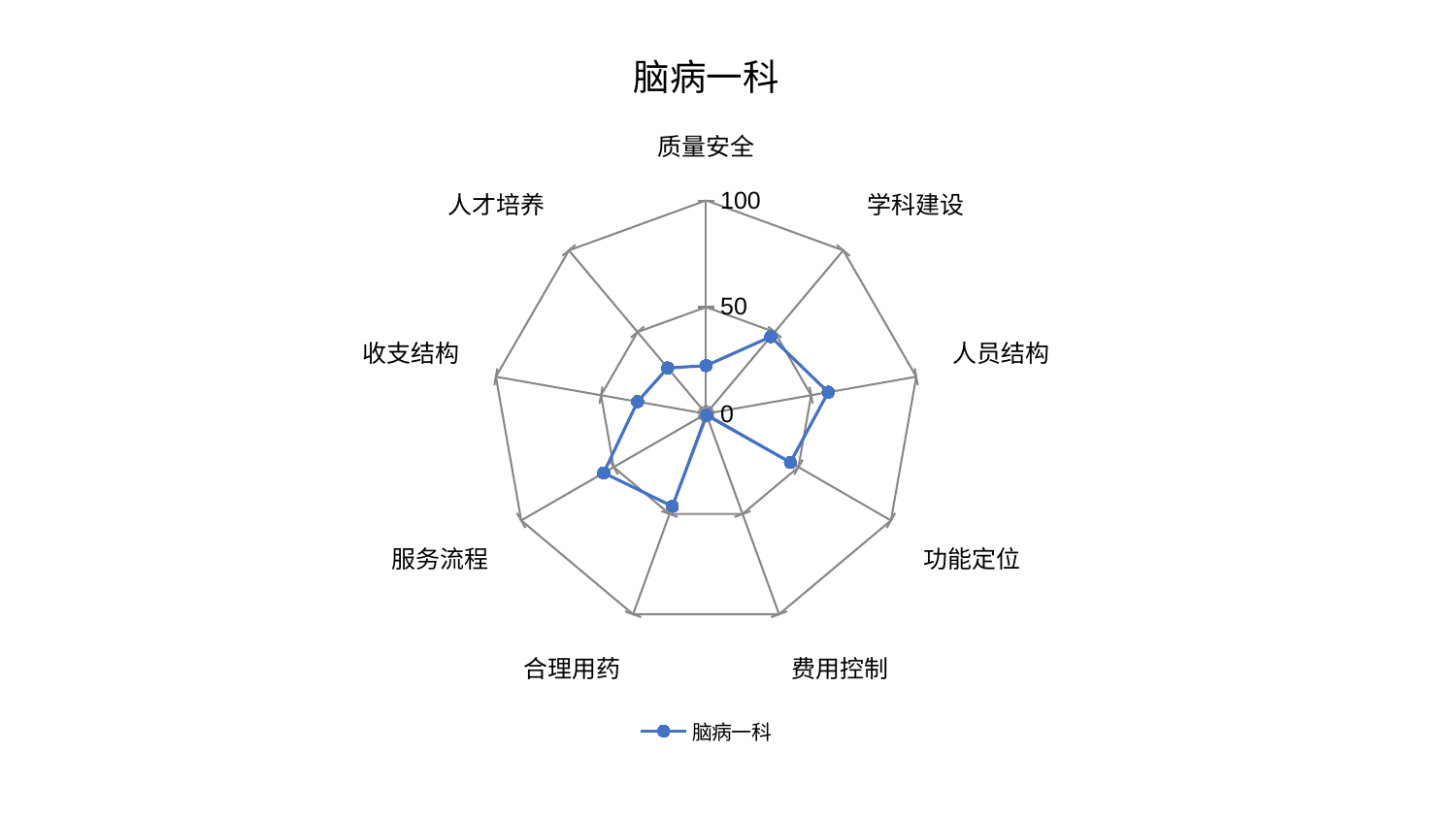

### Chart: 脑病一科

| Category | 脑病一科 |
|---|---|
| 质量安全 | 22.55390872602854 |
| 学科建设 | 47.157503887274515 |
| 人员结构 | 58.11692537848924 |
| 功能定位 | 45.62808316781114 |
| 费用控制 | 0.7549001405691754 |
| 合理用药 | 46.164738616998754 |
| 服务流程 | 55.40146782249671 |
| 收支结构 | 32.606762528400196 |
| 人才培养 | 28.03265917934442 |
323